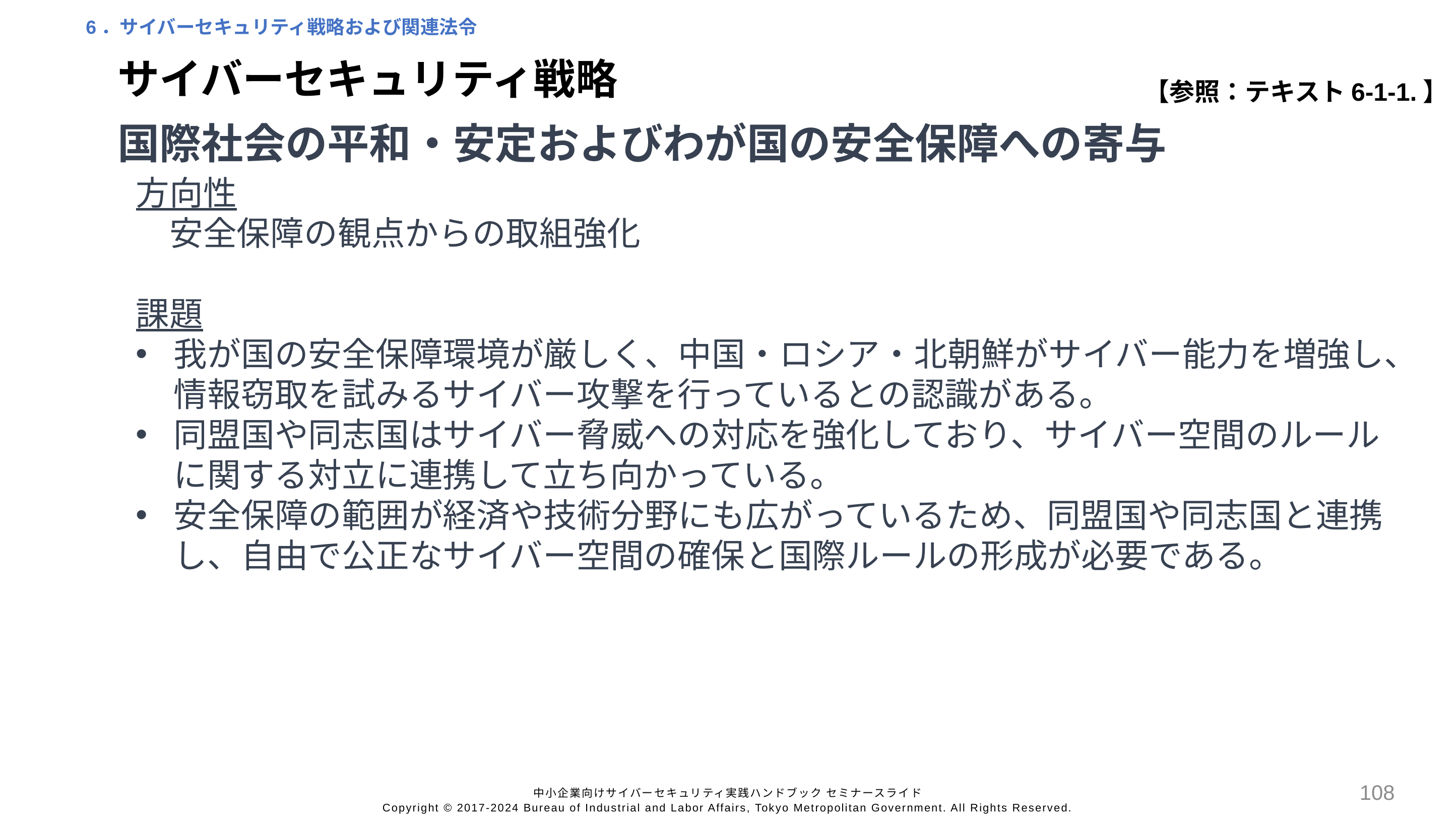

6．サイバーセキュリティ戦略および関連法令
サイバーセキュリティ戦略
【参照：テキスト6-1-1.】
国際社会の平和・安定およびわが国の安全保障への寄与
方向性
　安全保障の観点からの取組強化

課題
我が国の安全保障環境が厳しく、中国・ロシア・北朝鮮がサイバー能力を増強し、情報窃取を試みるサイバー攻撃を行っているとの認識がある。
同盟国や同志国はサイバー脅威への対応を強化しており、サイバー空間のルールに関する対立に連携して立ち向かっている。
安全保障の範囲が経済や技術分野にも広がっているため、同盟国や同志国と連携し、自由で公正なサイバー空間の確保と国際ルールの形成が必要である。
108